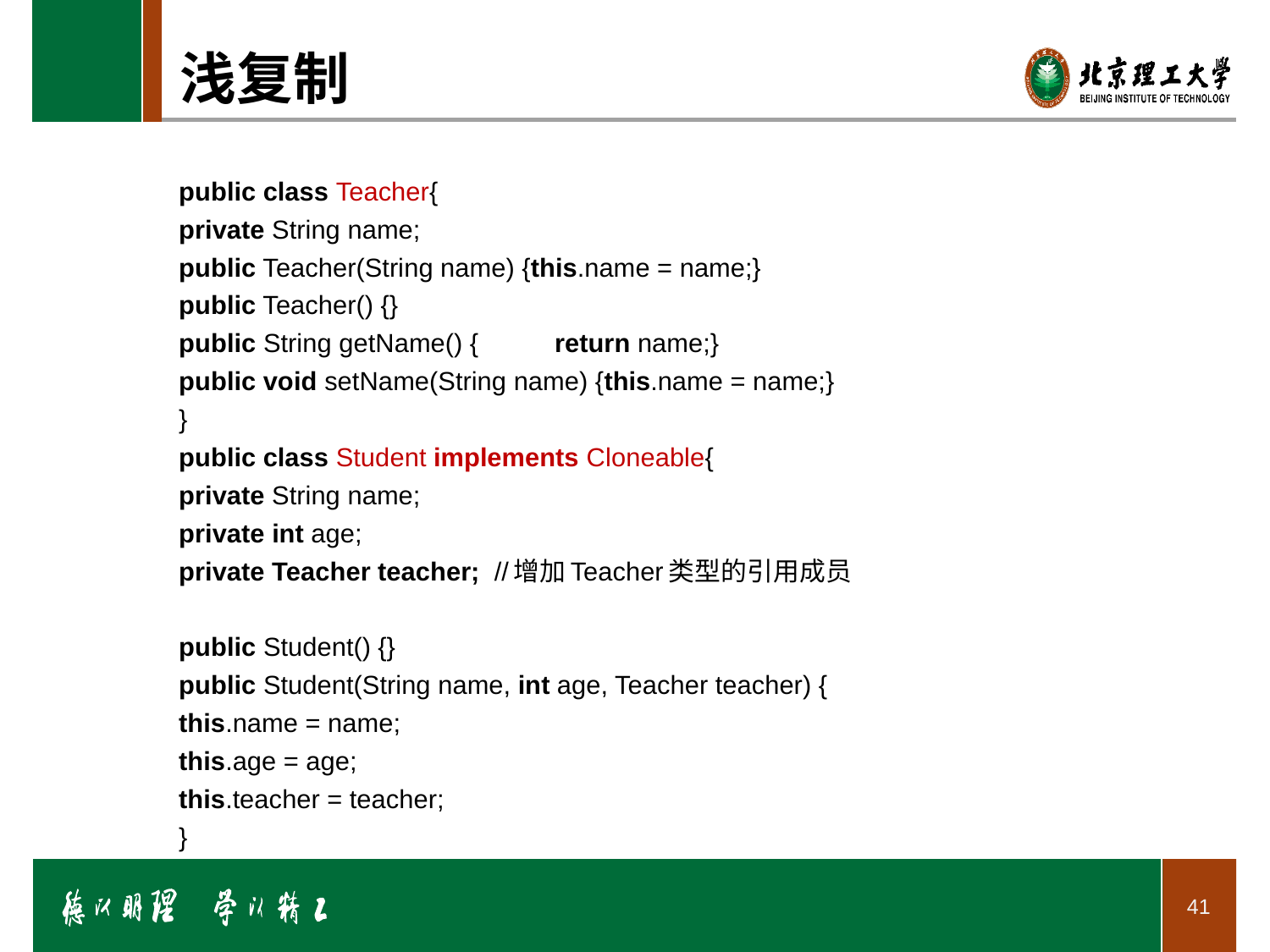

# 浅复制
public class Teacher{
	private String name;
	public Teacher(String name) {this.name = name;}
	public Teacher() {}
	public String getName() {	return name;}
	public void setName(String name) {this.name = name;}
}
public class Student implements Cloneable{
	private String name;
	private int age;
	private Teacher teacher;  //增加Teacher类型的引用成员

	public Student() {}
	public Student(String name, int age, Teacher teacher) {
		this.name = name;
		this.age = age;
		this.teacher = teacher;
	}